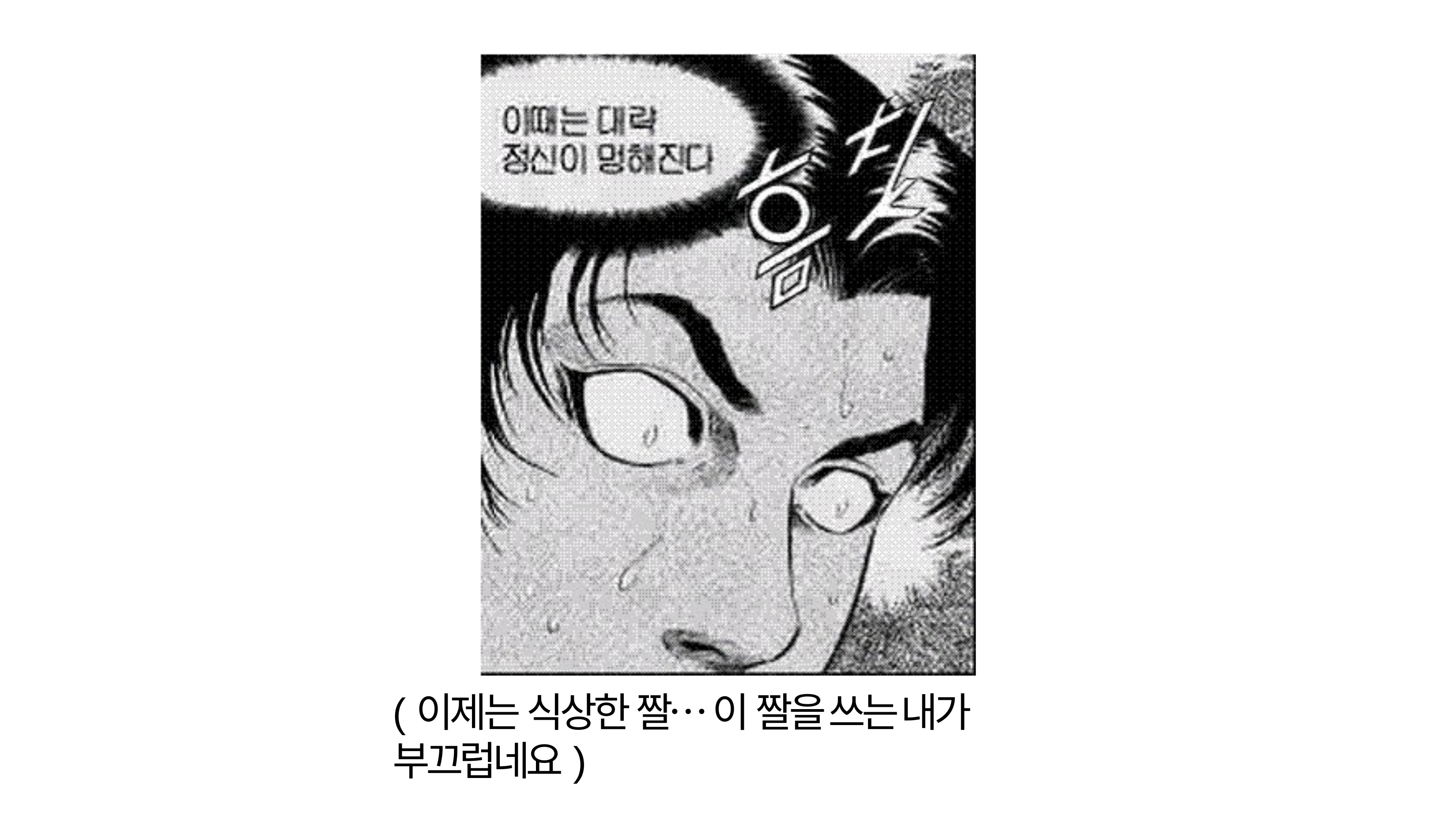

(이제는 식상한 짤… 이 짤을 쓰는 내가 부끄럽네요)